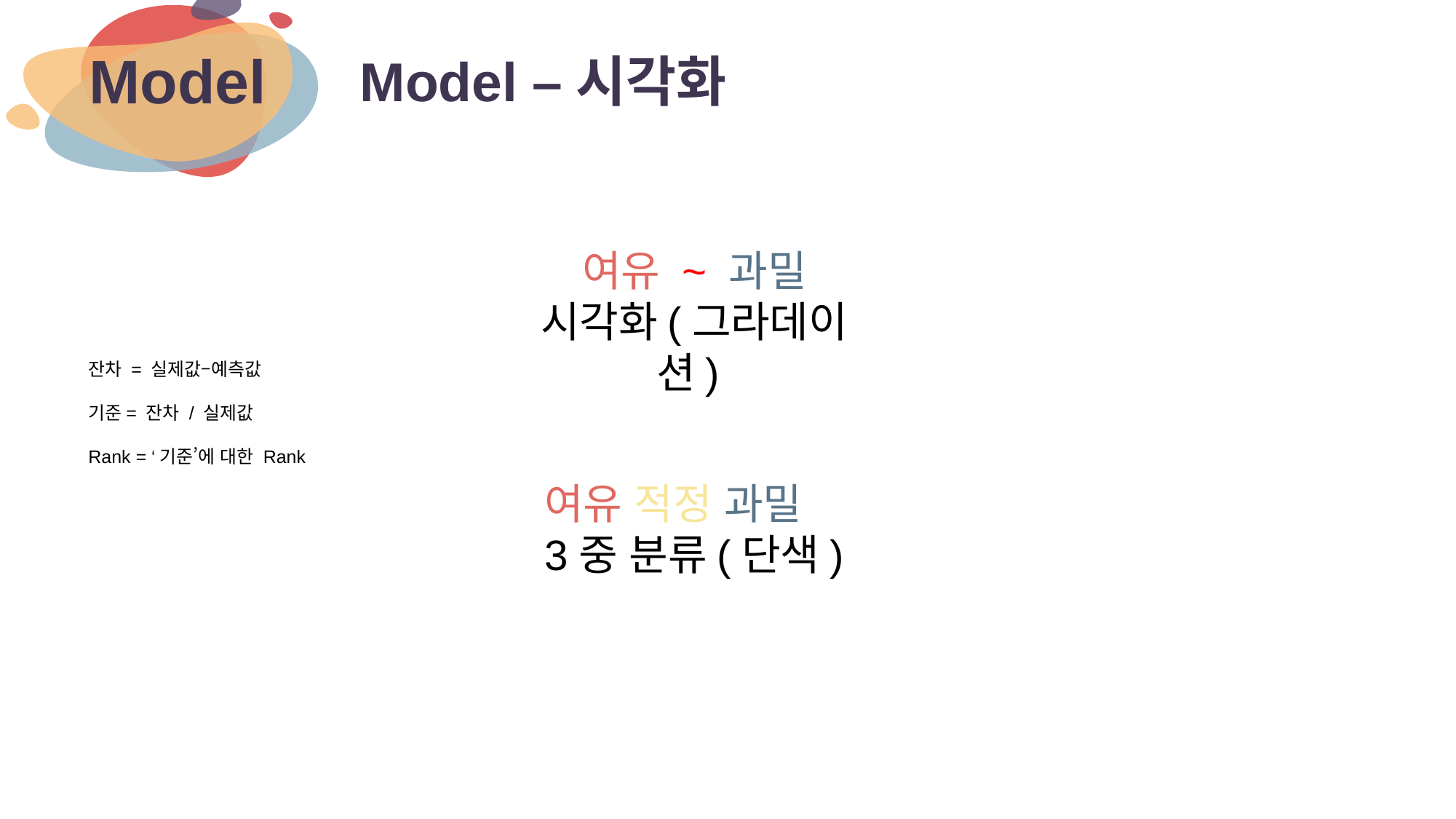

# Model –시각화
Model
여유 ~ 과밀
시각화(그라데이션)
잔차 = 실제값–예측값

기준= 잔차 / 실제값

Rank = ‘기준’에 대한 Rank
여유 적정 과밀
3중 분류(단색)